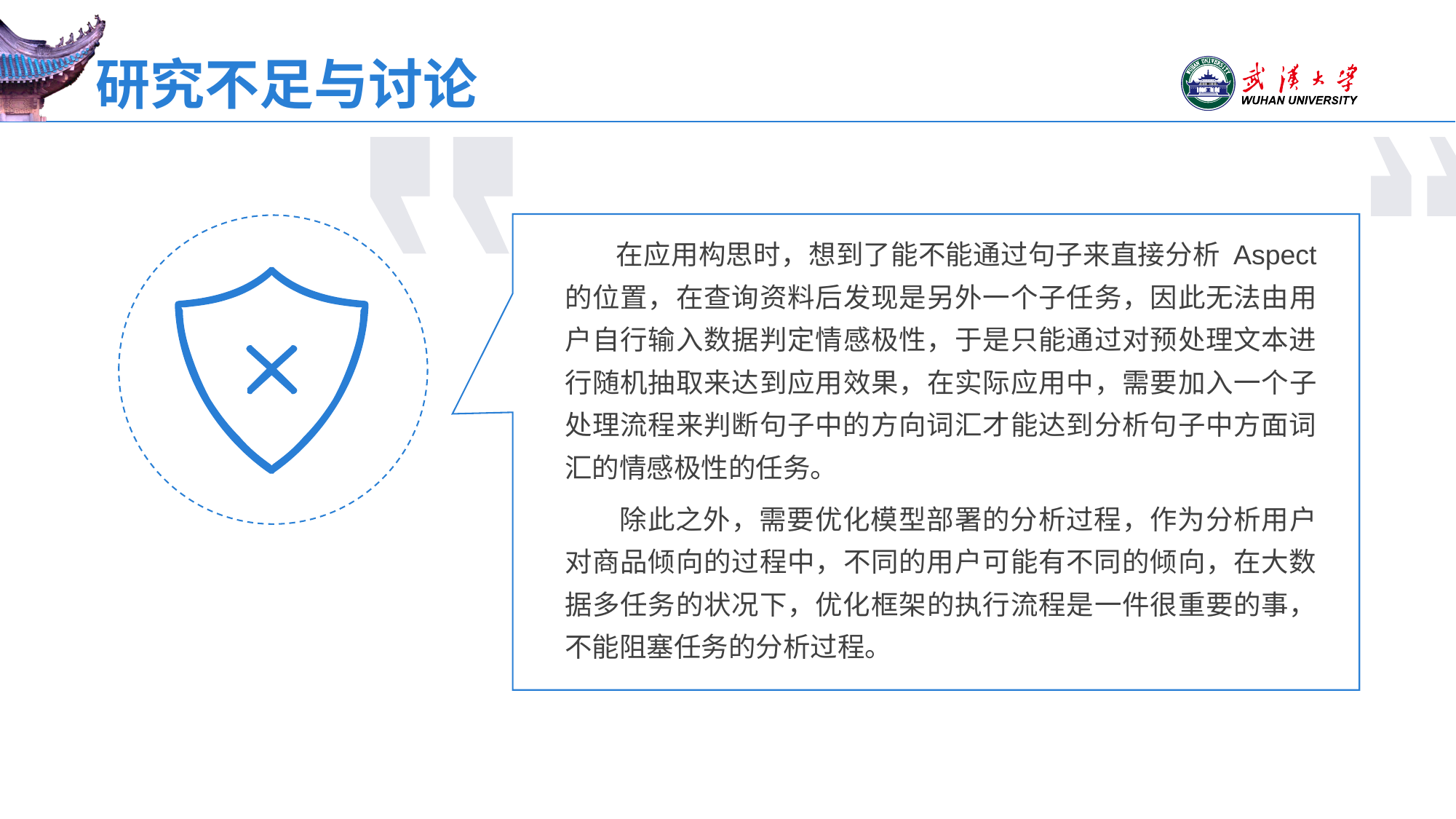

# 研究不足与讨论
       在应用构思时，想到了能不能通过句子来直接分析 Aspect 的位置，在查询资料后发现是另外一个子任务，因此无法由用户自行输入数据判定情感极性，于是只能通过对预处理文本进行随机抽取来达到应用效果，在实际应用中，需要加入一个子处理流程来判断句子中的方向词汇才能达到分析句子中方面词汇的情感极性的任务。
       除此之外，需要优化模型部署的分析过程，作为分析用户对商品倾向的过程中，不同的用户可能有不同的倾向，在大数据多任务的状况下，优化框架的执行流程是一件很重要的事，不能阻塞任务的分析过程。